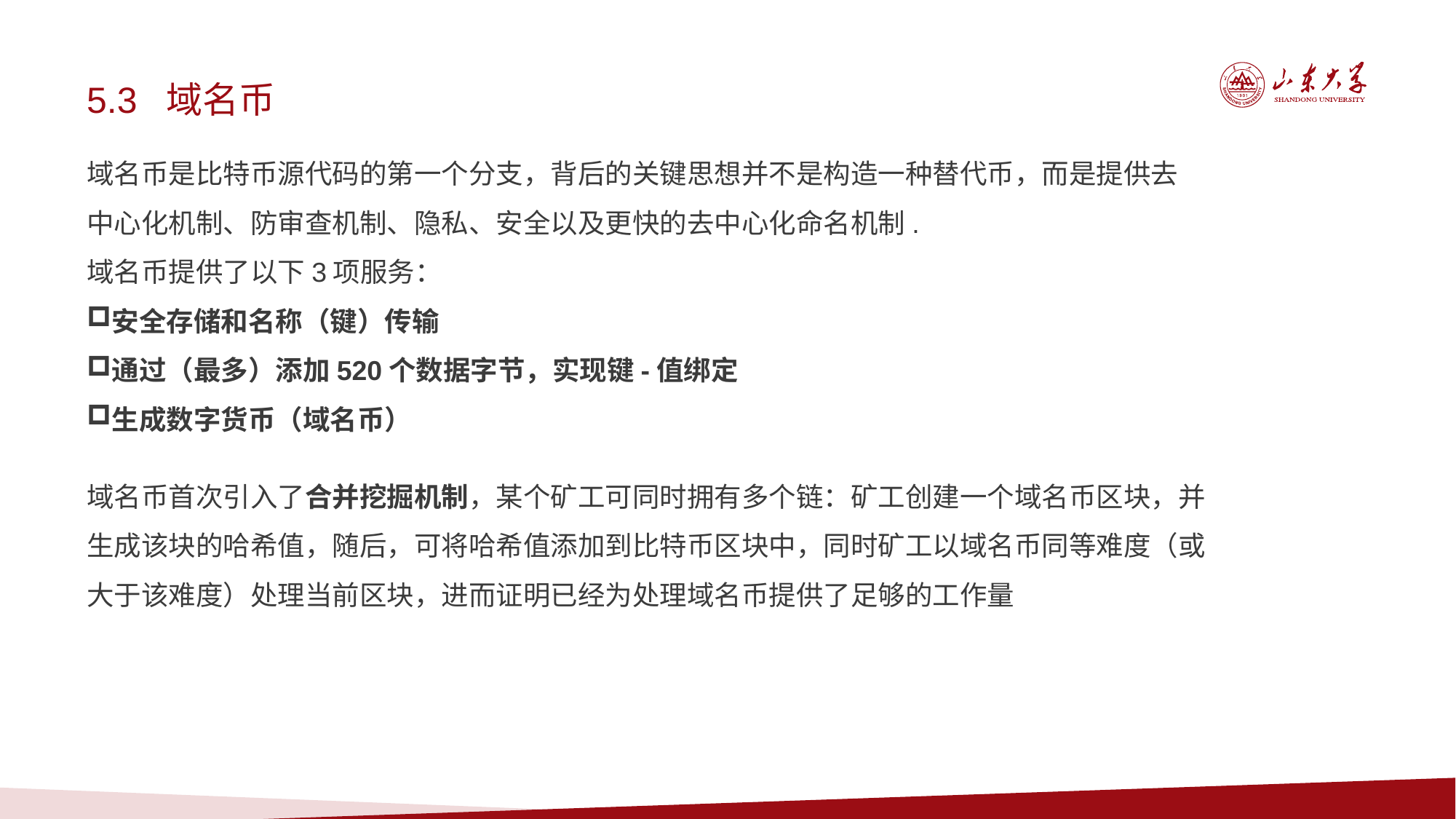

5.3  域名币
域名币是比特币源代码的第一个分支，背后的关键思想并不是构造一种替代币，而是提供去中心化机制、防审查机制、隐私、安全以及更快的去中心化命名机制.
域名币提供了以下3项服务：
安全存储和名称（键）传输
通过（最多）添加520个数据字节，实现键-值绑定
生成数字货币（域名币）
域名币首次引入了合并挖掘机制，某个矿工可同时拥有多个链：矿工创建一个域名币区块，并生成该块的哈希值，随后，可将哈希值添加到比特币区块中，同时矿工以域名币同等难度（或大于该难度）处理当前区块，进而证明已经为处理域名币提供了足够的工作量